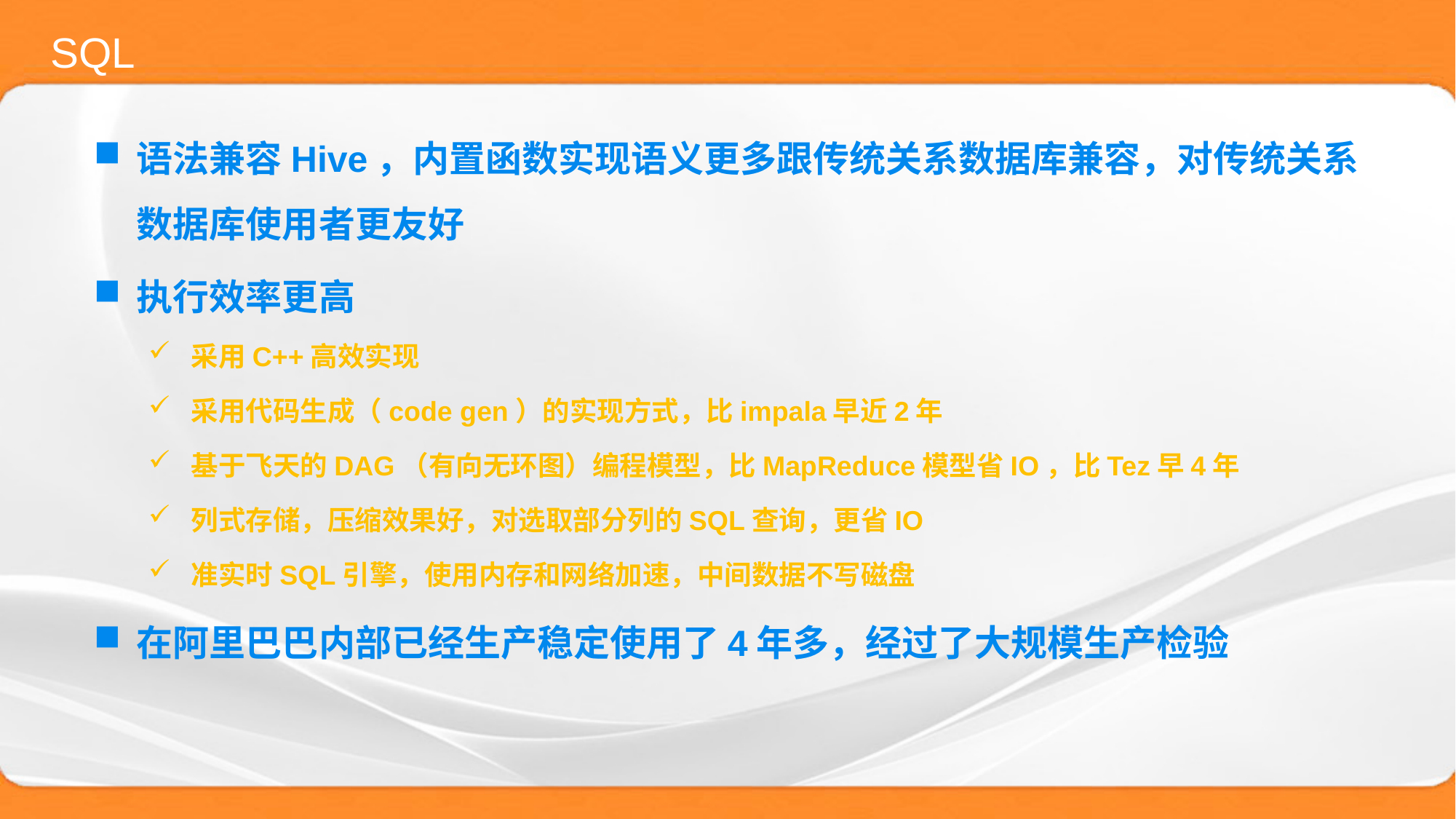

# SQL
语法兼容Hive，内置函数实现语义更多跟传统关系数据库兼容，对传统关系数据库使用者更友好
执行效率更高
采用C++高效实现
采用代码生成（code gen）的实现方式，比impala早近2年
基于飞天的DAG（有向无环图）编程模型，比MapReduce模型省IO，比Tez早4年
列式存储，压缩效果好，对选取部分列的SQL查询，更省IO
准实时SQL引擎，使用内存和网络加速，中间数据不写磁盘
在阿里巴巴内部已经生产稳定使用了4年多，经过了大规模生产检验